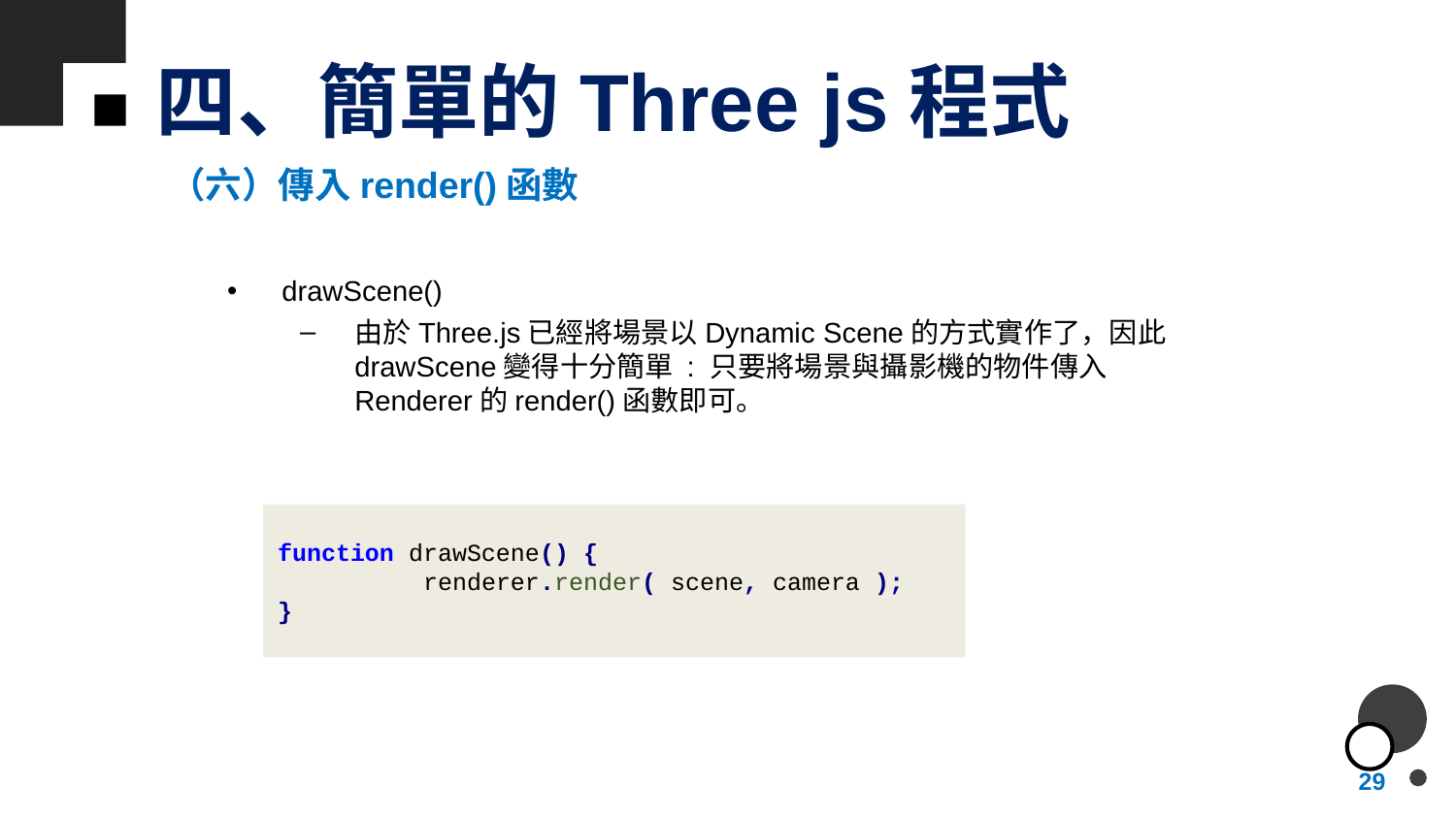

# 四、簡單的Three js程式
（六）傳入render()函數
drawScene()
由於Three.js已經將場景以Dynamic Scene的方式實作了，因此drawScene變得十分簡單 : 只要將場景與攝影機的物件傳入Renderer的render()函數即可。
function drawScene() {
	renderer.render( scene, camera );
}

29